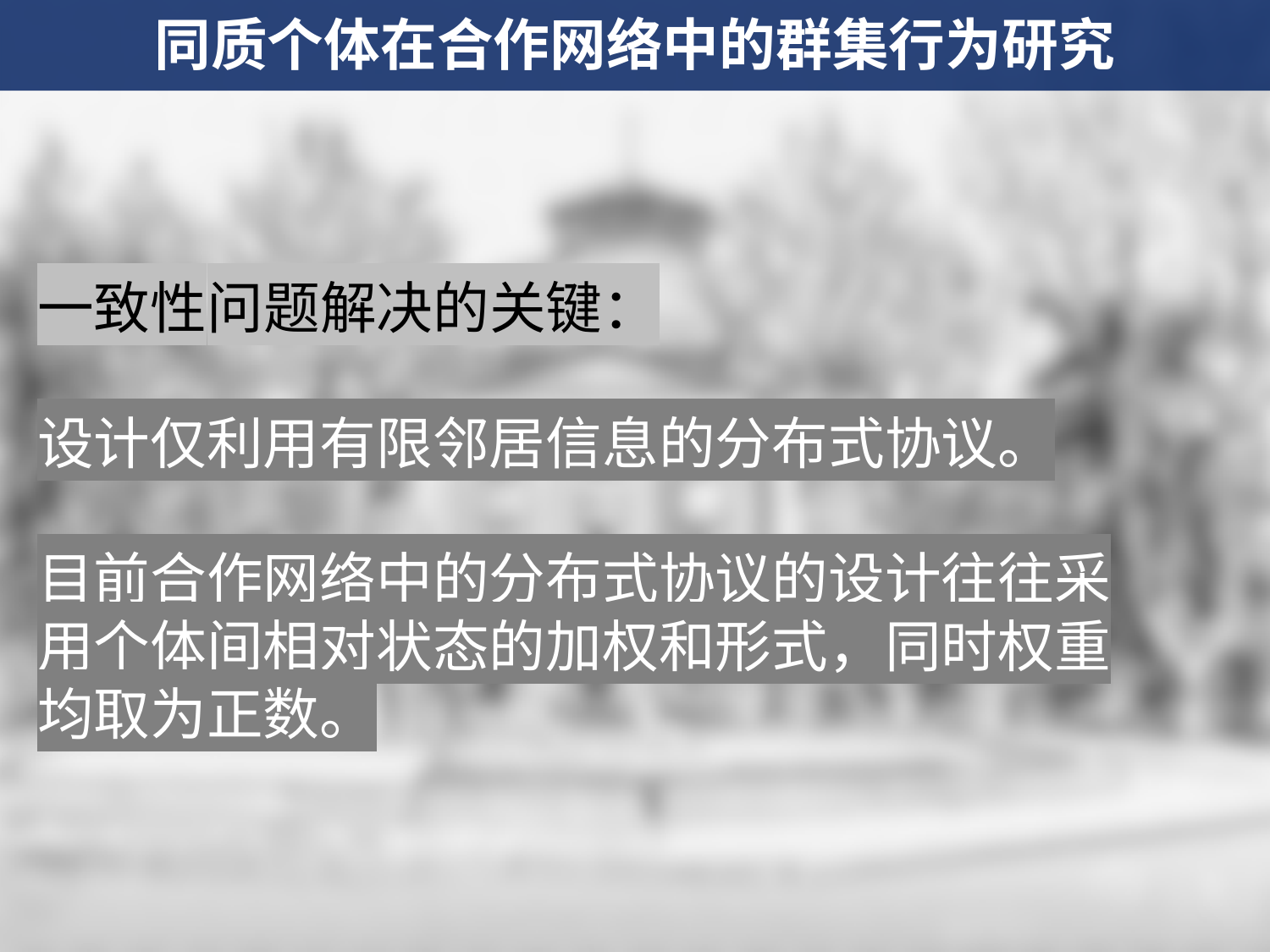

同质个体在合作网络中的群集行为研究
一致性问题解决的关键：

设计仅利用有限邻居信息的分布式协议。

目前合作网络中的分布式协议的设计往往采用个体间相对状态的加权和形式，同时权重均取为正数。